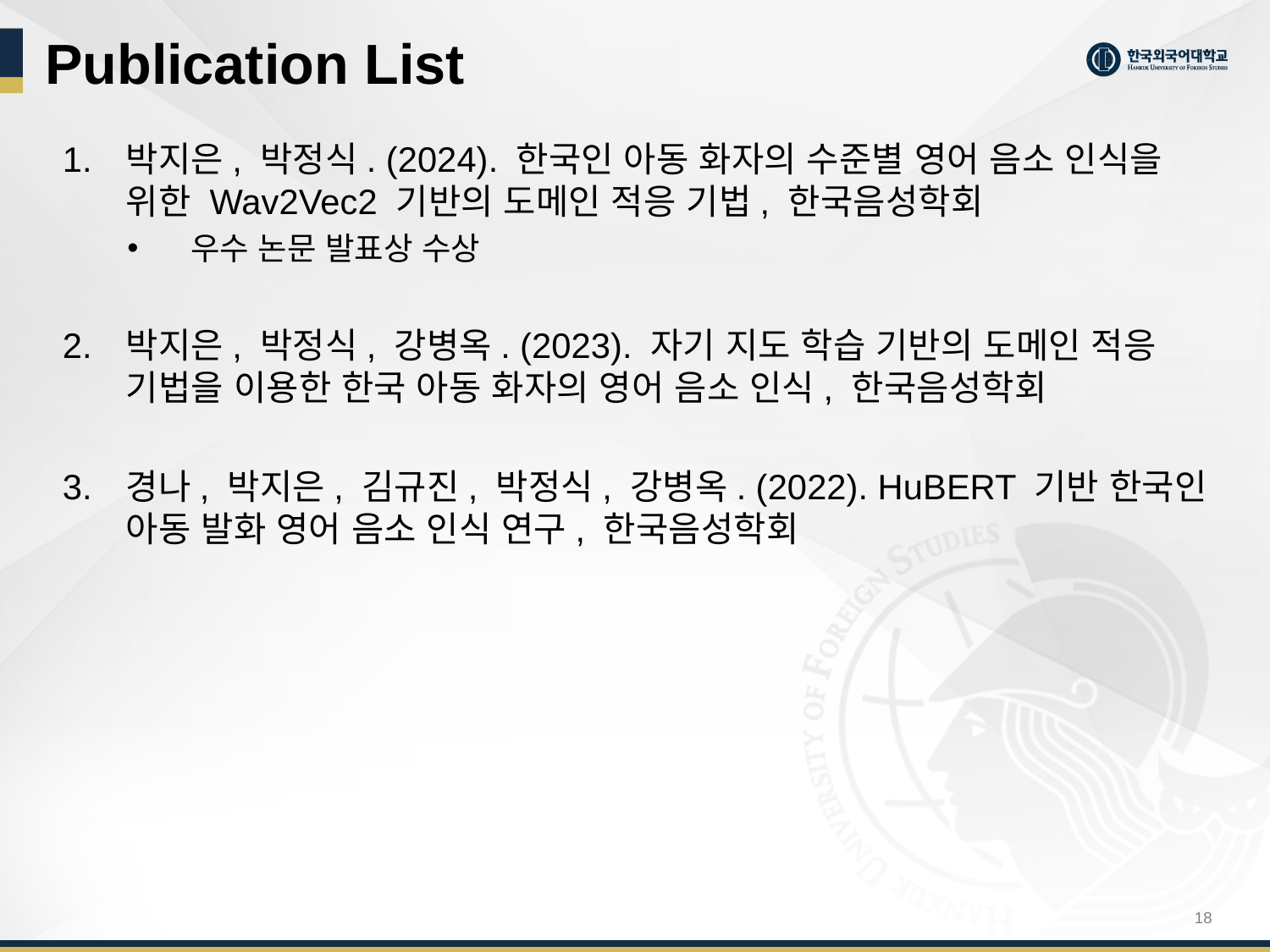

# Publication List

박지은, 박정식. (2024). 한국인 아동 화자의 수준별 영어 음소 인식을 위한 Wav2Vec2 기반의 도메인 적응 기법, 한국음성학회
우수 논문 발표상 수상

박지은, 박정식, 강병옥. (2023). 자기 지도 학습 기반의 도메인 적응 기법을 이용한 한국 아동 화자의 영어 음소 인식, 한국음성학회

경나, 박지은, 김규진, 박정식, 강병옥. (2022). HuBERT 기반 한국인 아동 발화 영어 음소 인식 연구, 한국음성학회

18